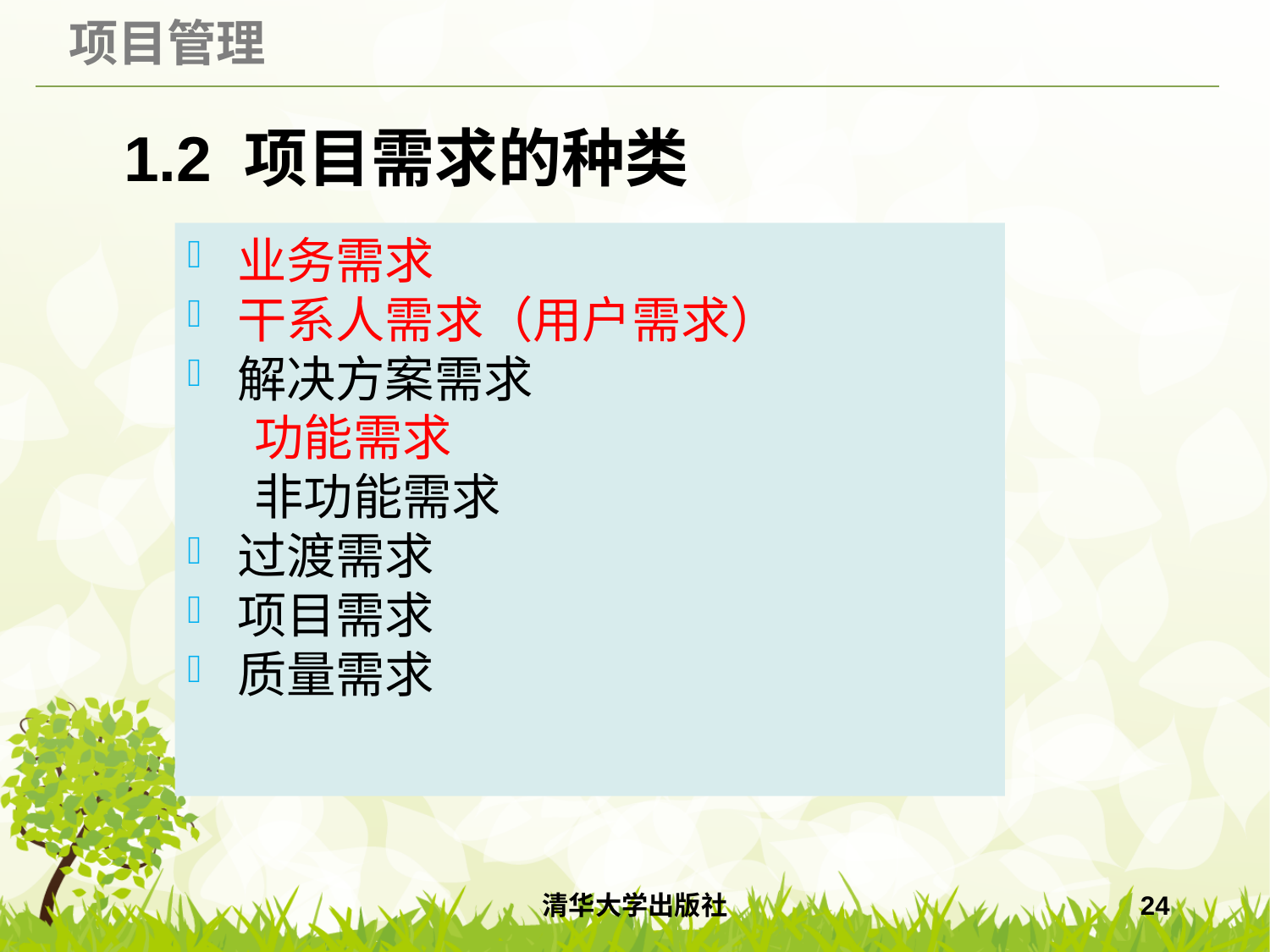

# 1.2 项目需求的种类
业务需求
干系人需求（用户需求）
解决方案需求
     功能需求
     非功能需求
过渡需求
项目需求
质量需求

清华大学出版社
24